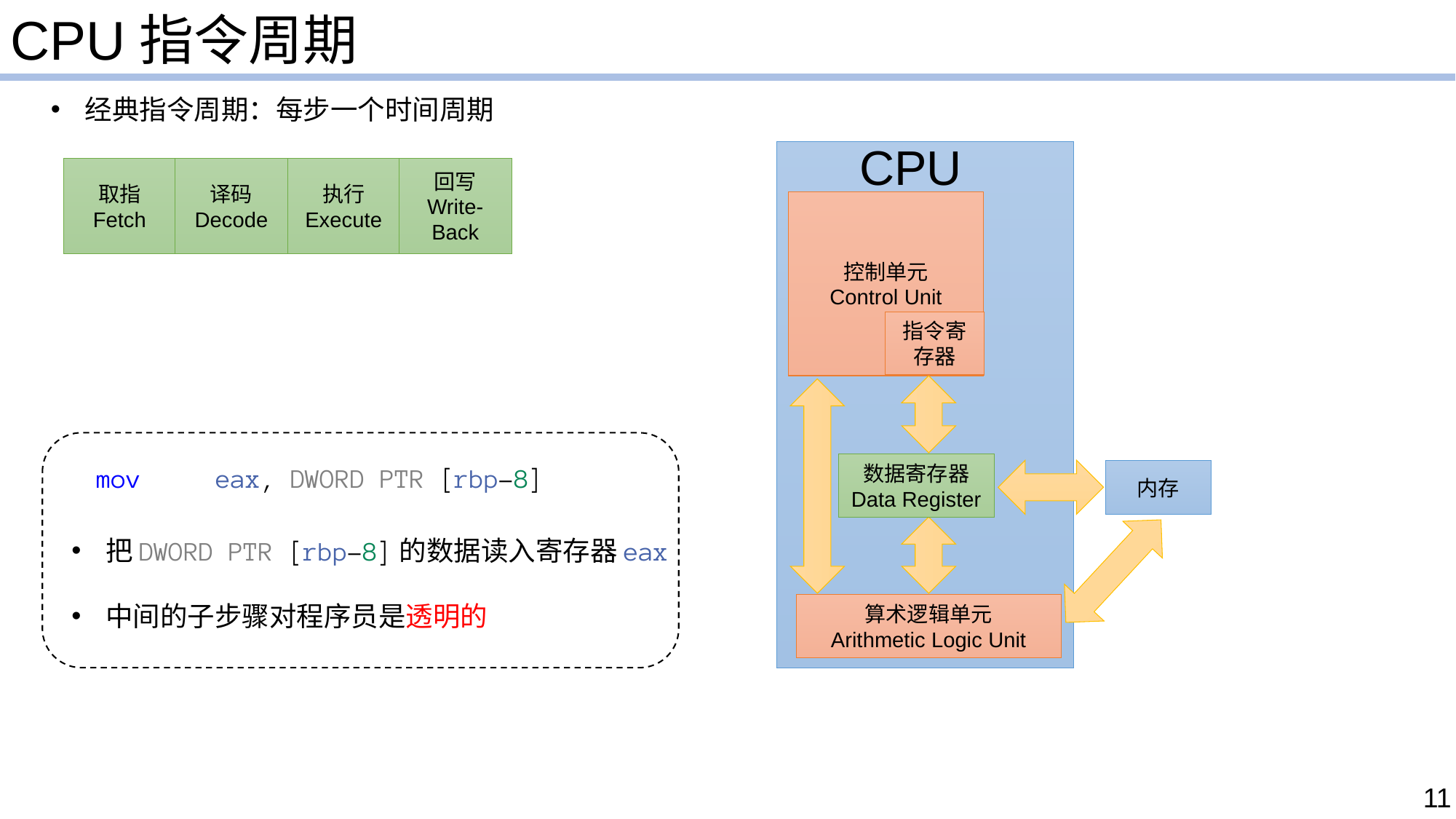

CPU指令周期
经典指令周期：每步一个时间周期
CPU

控制单元
Control Unit
指令寄存器

数据寄存器
Data Register

内存

算术逻辑单元
Arithmetic Logic Unit
取指
Fetch
译码
Decode
执行
Execute
回写
Write-Back

mov     eax, DWORD PTR [rbp-8]
把DWORD PTR [rbp-8]的数据读入寄存器eax

中间的子步骤对程序员是透明的
11